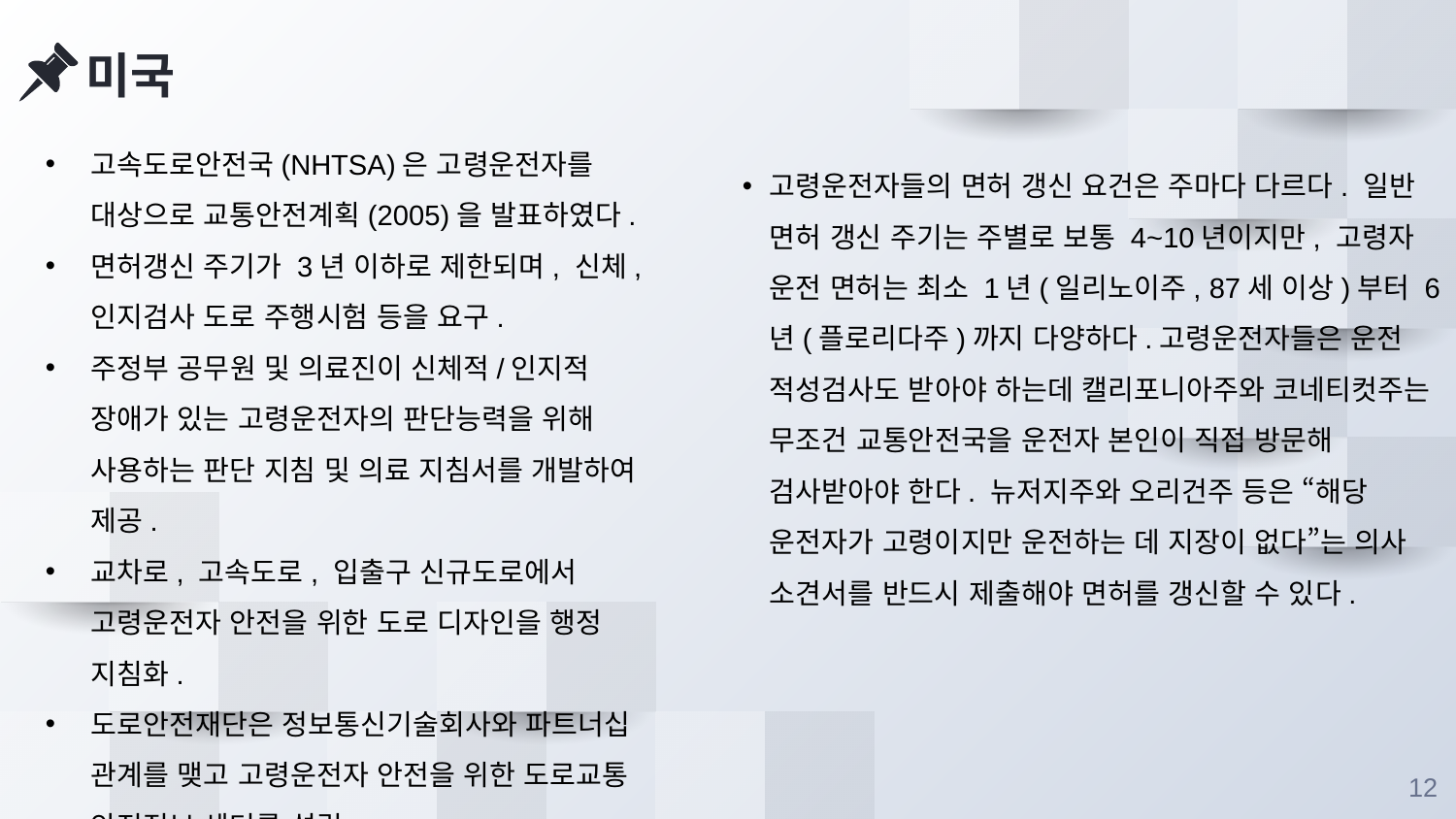

미국
고속도로안전국(NHTSA)은 고령운전자를 대상으로 교통안전계획(2005)을 발표하였다.
면허갱신 주기가 3년 이하로 제한되며, 신체, 인지검사 도로 주행시험 등을 요구.
주정부 공무원 및 의료진이 신체적/인지적 장애가 있는 고령운전자의 판단능력을 위해 사용하는 판단 지침 및 의료 지침서를 개발하여 제공.
교차로, 고속도로, 입출구 신규도로에서 고령운전자 안전을 위한 도로 디자인을 행정 지침화.
도로안전재단은 정보통신기술회사와 파트너십 관계를 맺고 고령운전자 안전을 위한 도로교통 안전정보 센터를 설립.
고령운전자들의 면허 갱신 요건은 주마다 다르다. 일반 면허 갱신 주기는 주별로 보통 4~10년이지만, 고령자 운전 면허는 최소 1년(일리노이주, 87세 이상)부터 6년(플로리다주)까지 다양하다.고령운전자들은 운전 적성검사도 받아야 하는데 캘리포니아주와 코네티컷주는 무조건 교통안전국을 운전자 본인이 직접 방문해 검사받아야 한다. 뉴저지주와 오리건주 등은 “해당 운전자가 고령이지만 운전하는 데 지장이 없다”는 의사 소견서를 반드시 제출해야 면허를 갱신할 수 있다.
12